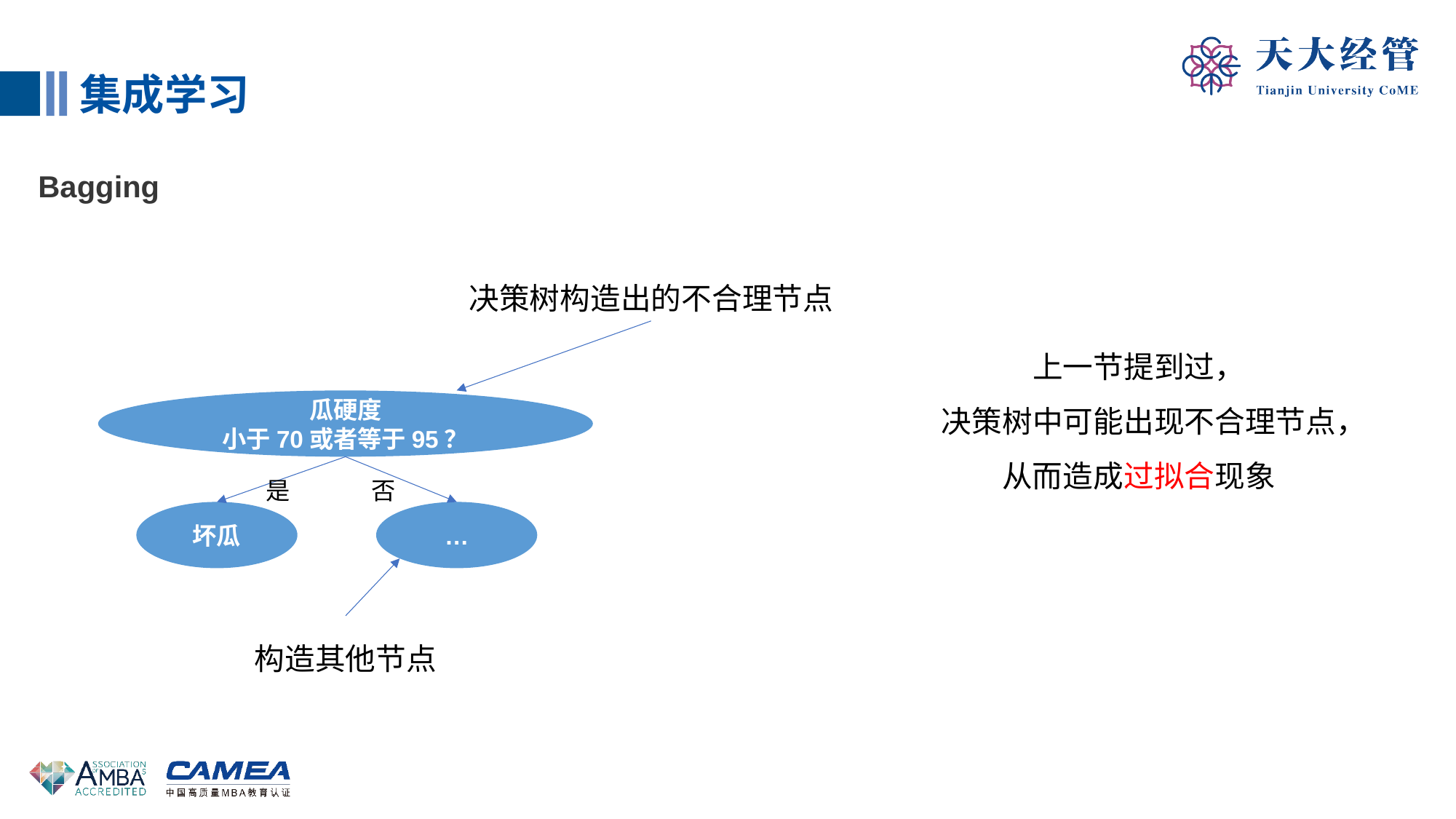

集成学习

Bagging
决策树构造出的不合理节点
上一节提到过，
决策树中可能出现不合理节点，从而造成过拟合现象
瓜硬度
小于70或者等于95？
否
是
坏瓜
…
构造其他节点